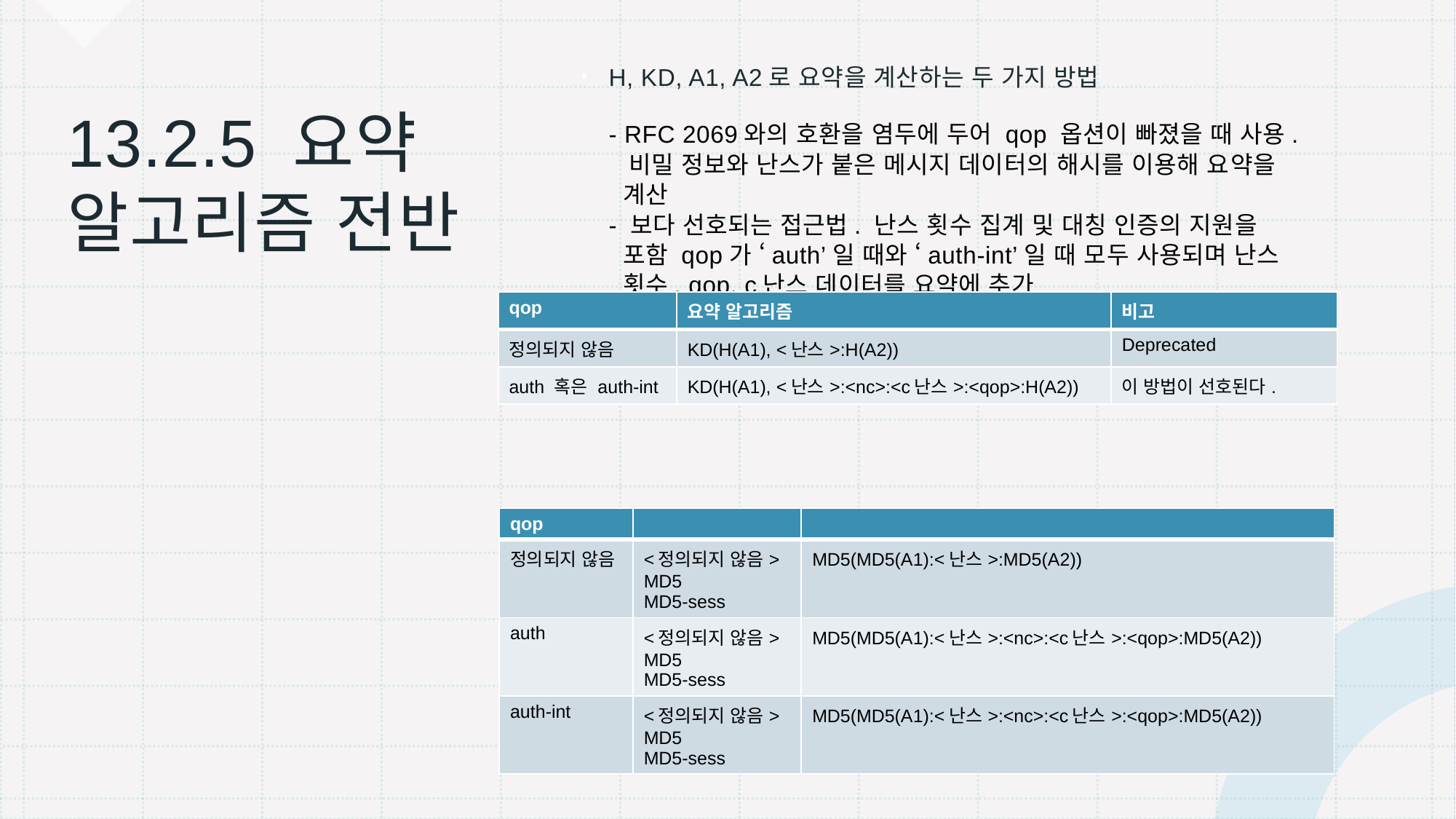

H, KD, A1, A2로 요약을 계산하는 두 가지 방법
- RFC 2069와의 호환을 염두에 두어 qop 옵션이 빠졌을 때 사용.
  비밀 정보와 난스가 붙은 메시지 데이터의 해시를 이용해 요약을
  계산
- 보다 선호되는 접근법. 난스 횟수 집계 및 대칭 인증의 지원을
  포함 qop가 ‘auth’일 때와 ‘auth-int’일 때 모두 사용되며 난스
  횟수, qop, c난스 데이터를 요약에 추가

알고리즘의 H와 KD 함수를 정의에 따라 펼쳐 A1과 A2에 대한 식으로 만든 것

# 13.2.5 요약 알고리즘 전반
| qop | 요약 알고리즘 | 비고 |
| --- | --- | --- |
| 정의되지 않음 | KD(H(A1), <난스>:H(A2)) | Deprecated |
| auth 혹은 auth-int | KD(H(A1), <난스>:<nc>:<c난스>:<qop>:H(A2)) | 이 방법이 선호된다. |
| qop |  |  |
| --- | --- | --- |
| 정의되지 않음 | <정의되지 않음> MD5 MD5-sess | MD5(MD5(A1):<난스>:MD5(A2)) |
| auth | <정의되지 않음> MD5 MD5-sess | MD5(MD5(A1):<난스>:<nc>:<c난스>:<qop>:MD5(A2)) |
| auth-int | <정의되지 않음> MD5 MD5-sess | MD5(MD5(A1):<난스>:<nc>:<c난스>:<qop>:MD5(A2)) |